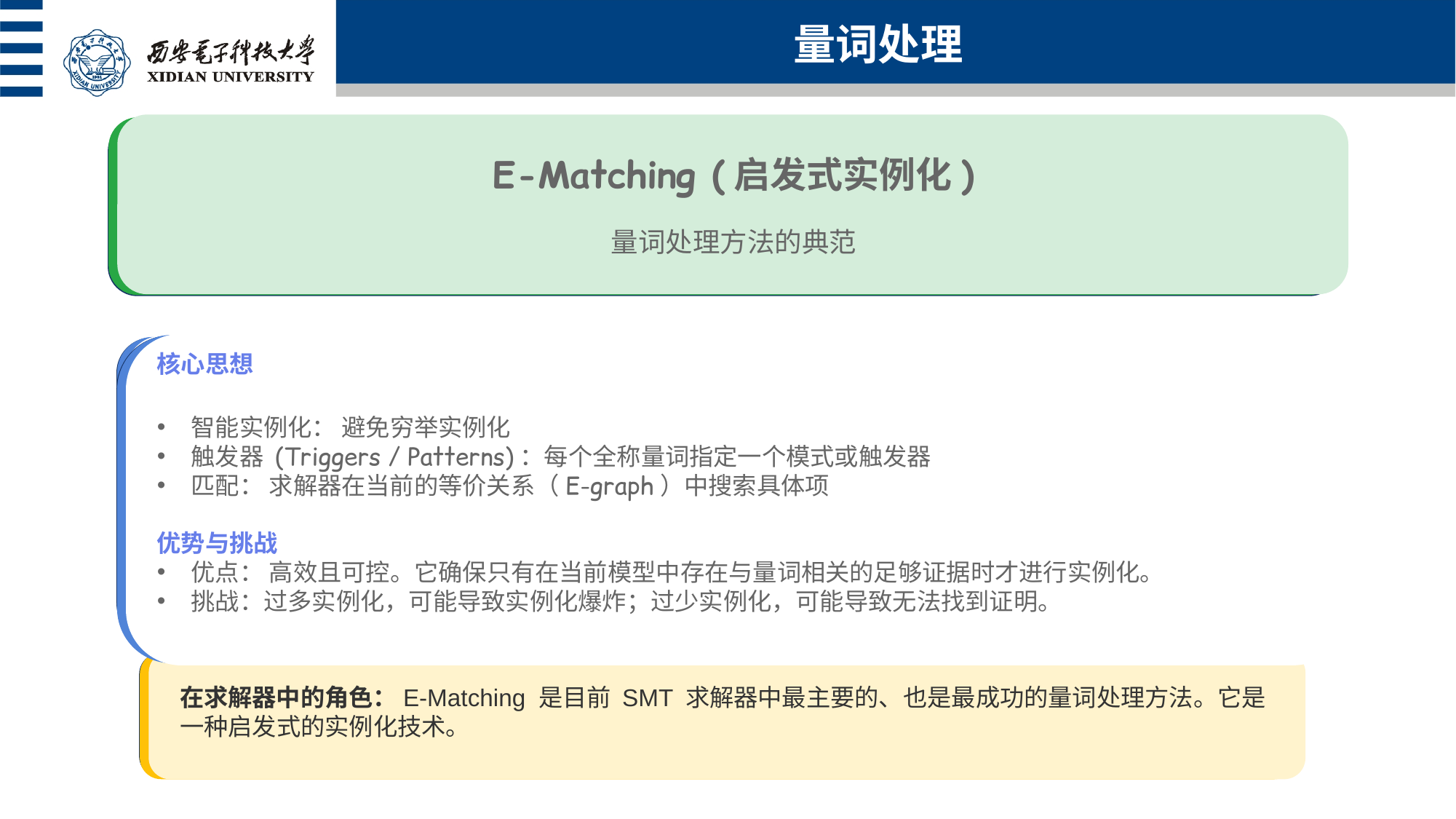

量词处理

E-Matching (启发式实例化)

量词处理方法的典范

核心思想
简介
使用场景

智能实例化： 避免穷举实例化
触发器 (Triggers / Patterns)：每个全称量词指定一个模式或触发器
匹配： 求解器在当前的等价关系（E-graph）中搜索具体项

优势与挑战
优点： 高效且可控。它确保只有在当前模型中存在与量词相关的足够证据时才进行实例化。
挑战：过多实例化，可能导致实例化爆炸；过少实例化，可能导致无法找到证明。
由Stephen Wolfram创建的计算知识引擎,被称为"会思考的计算器",每天服务数百万用户进行精确的数学和科学计算

适用问题：方程求解、微积分计算、矩阵运算、统计分析、单位转换、科学常数查询

在求解器中的角色：E-Matching 是目前 SMT 求解器中最主要的、也是最成功的量词处理方法。它是一种启发式的实例化技术。